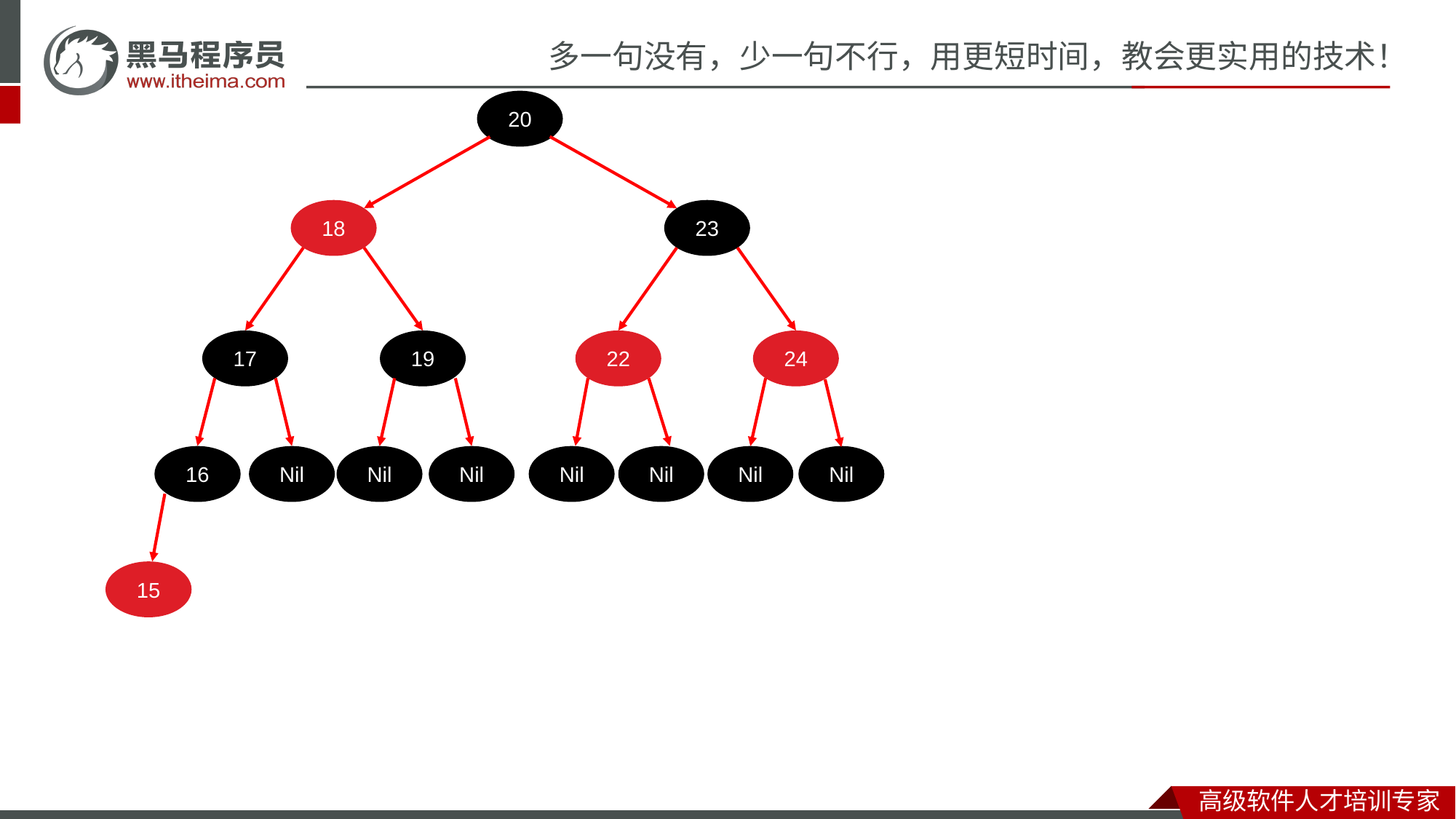

# 数据结构（
红黑
树
）
添加节点
20
18
23
17
19
22
24
16
Nil
Nil
Nil
Nil
Nil
Nil
Nil
15
14